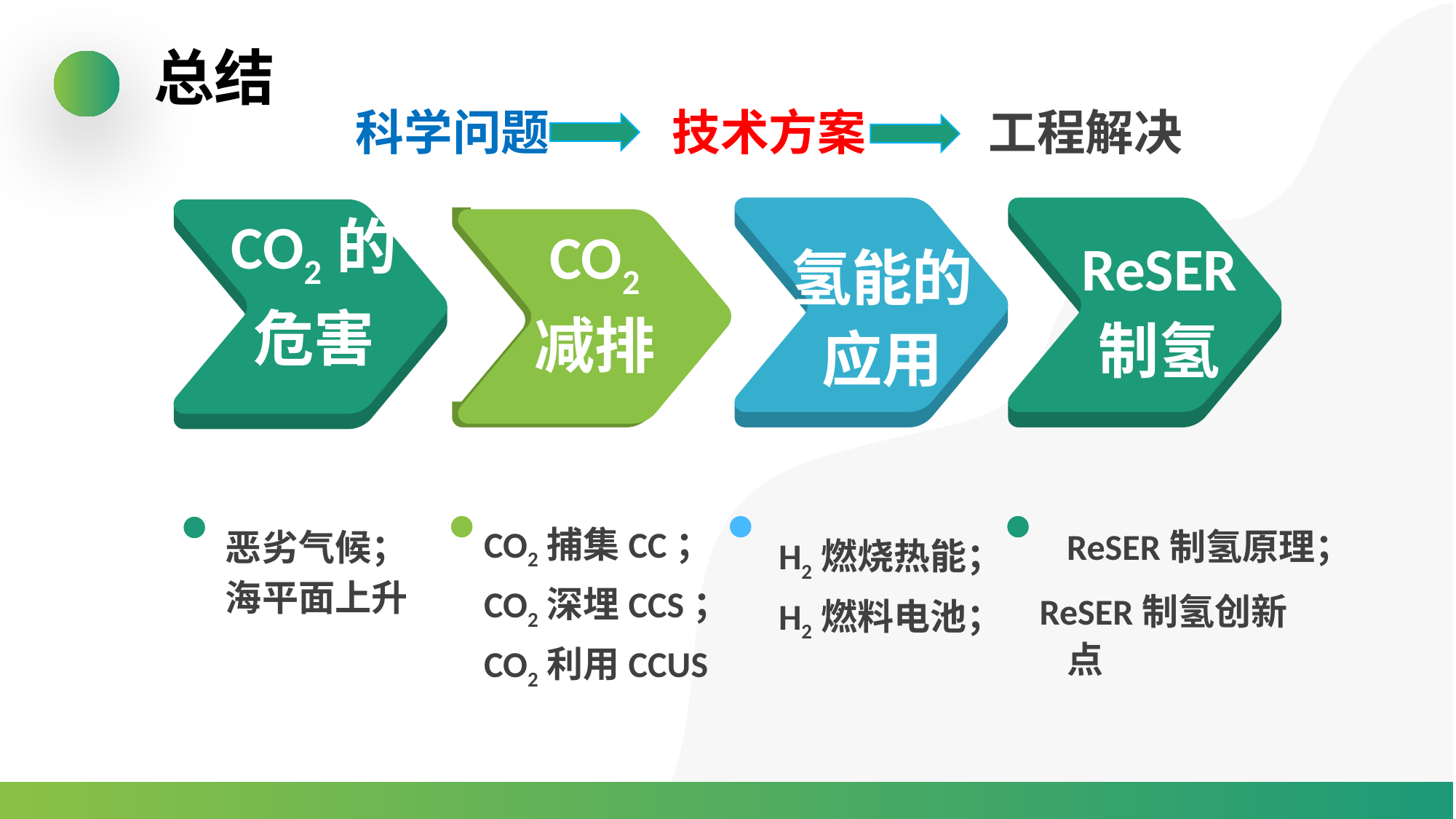

总结

      科学问题           技术方案           工程解决

氢能的

应用

H2燃烧热能；
H2燃料电池；

ReSER

制氢

	ReSER制氢原理；
ReSER制氢创新点

CO2的

危害
恶劣气候；
海平面上升

CO2
减排

CO2捕集CC；
CO2深埋CCS；
CO2利用CCUS